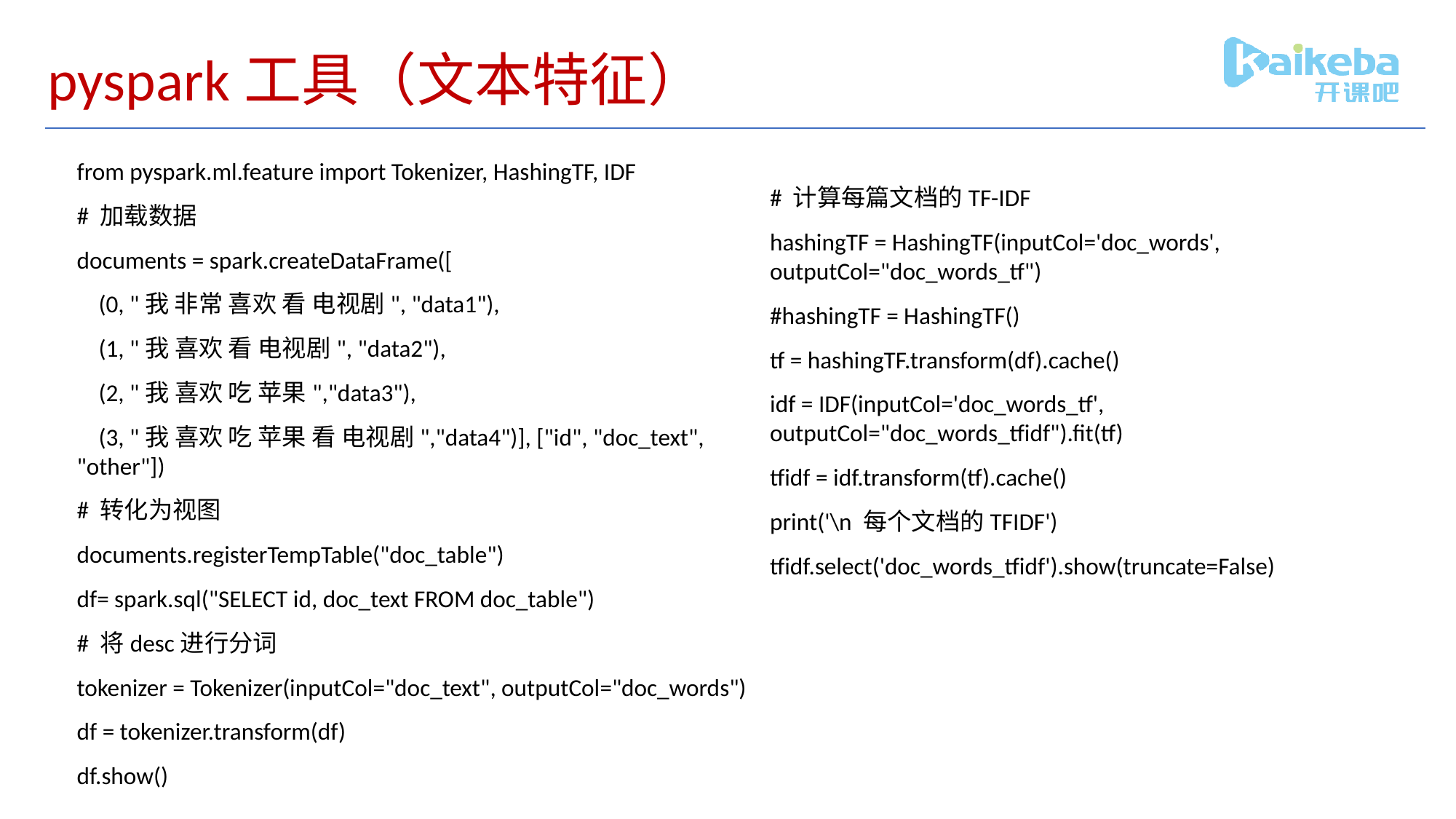

# pyspark工具（文本特征）
from pyspark.ml.feature import Tokenizer, HashingTF, IDF
# 加载数据
documents = spark.createDataFrame([
    (0, "我 非常 喜欢 看 电视剧", "data1"),
    (1, "我 喜欢 看 电视剧", "data2"),
    (2, "我 喜欢 吃 苹果","data3"),
    (3, "我 喜欢 吃 苹果 看 电视剧","data4")], ["id", "doc_text", "other"])
# 转化为视图
documents.registerTempTable("doc_table")
df= spark.sql("SELECT id, doc_text FROM doc_table")
# 将desc进行分词
tokenizer = Tokenizer(inputCol="doc_text", outputCol="doc_words")
df = tokenizer.transform(df)
df.show()
# 计算每篇文档的TF-IDF
hashingTF = HashingTF(inputCol='doc_words', outputCol="doc_words_tf")
#hashingTF = HashingTF()
tf = hashingTF.transform(df).cache()
idf = IDF(inputCol='doc_words_tf', outputCol="doc_words_tfidf").fit(tf)
tfidf = idf.transform(tf).cache()
print('\n 每个文档的TFIDF')
tfidf.select('doc_words_tfidf').show(truncate=False)